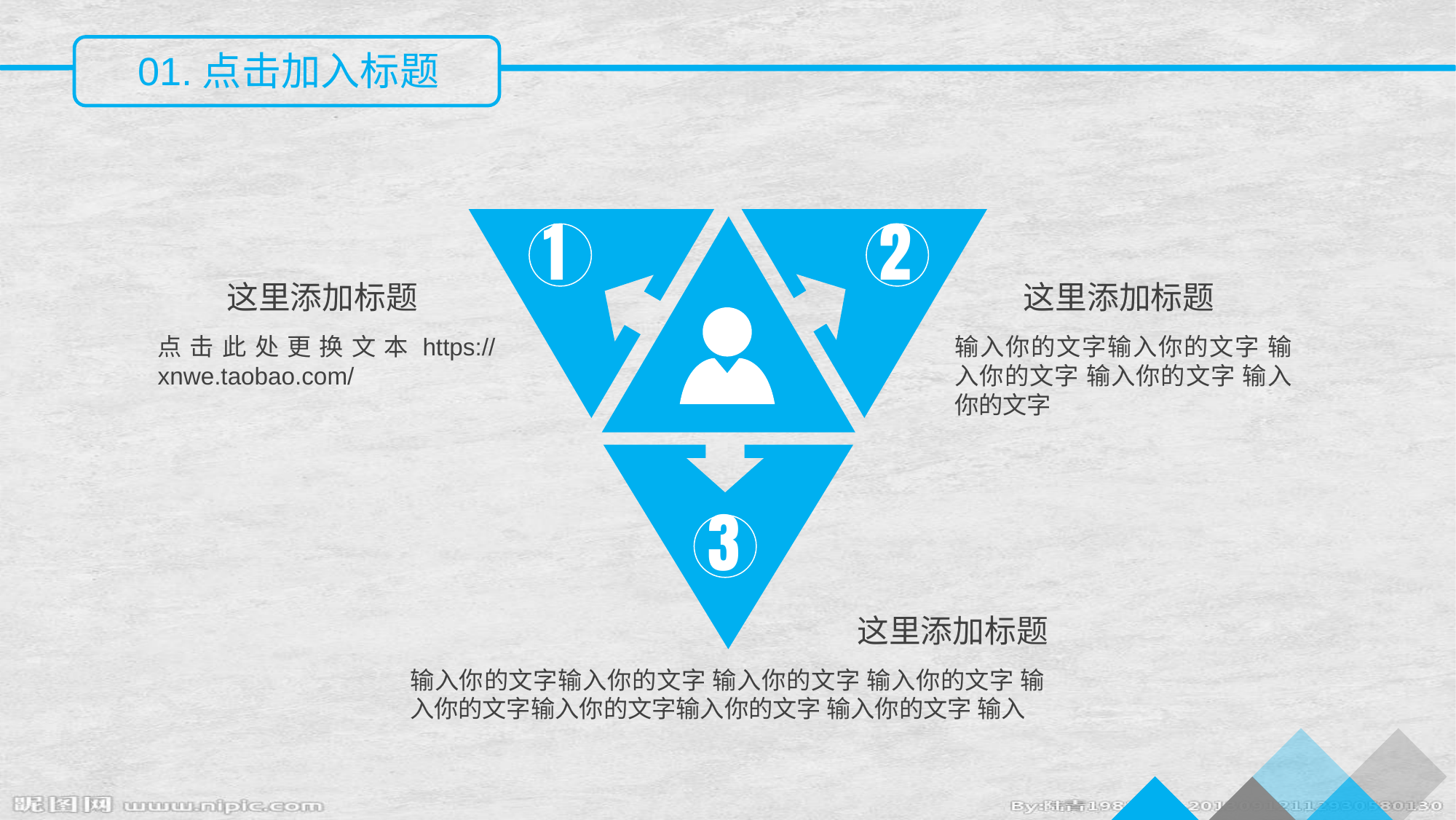

01.点击加入标题
1

2

这里添加标题
这里添加标题

点击此处更换文本https://xnwe.taobao.com/
输入你的文字输入你的文字 输入你的文字 输入你的文字 输入你的文字
3

这里添加标题
输入你的文字输入你的文字 输入你的文字 输入你的文字 输入你的文字输入你的文字输入你的文字 输入你的文字 输入